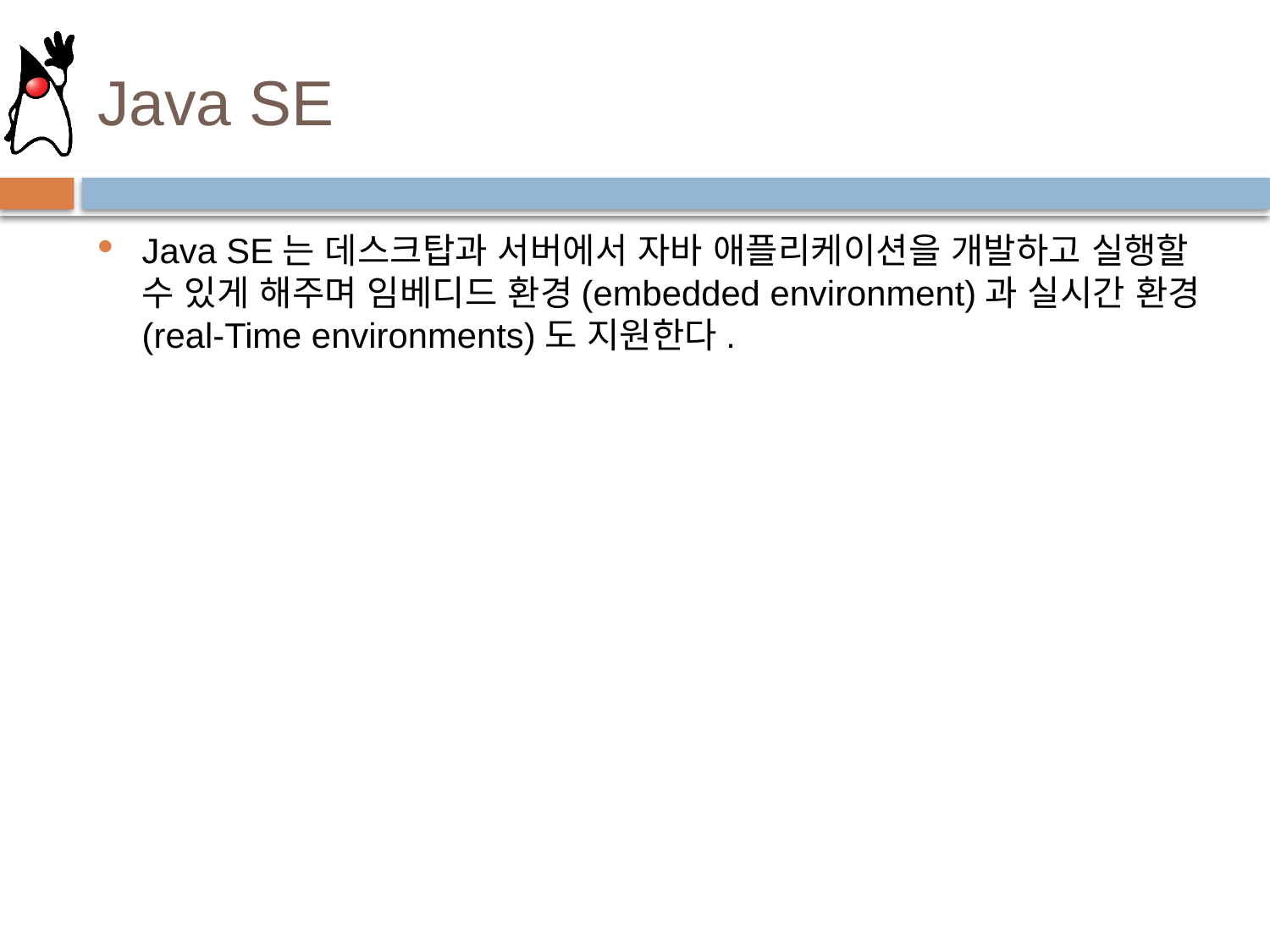

# Java SE
Java SE는 데스크탑과 서버에서 자바 애플리케이션을 개발하고 실행할 수 있게 해주며 임베디드 환경(embedded environment)과 실시간 환경(real-Time environments)도 지원한다.